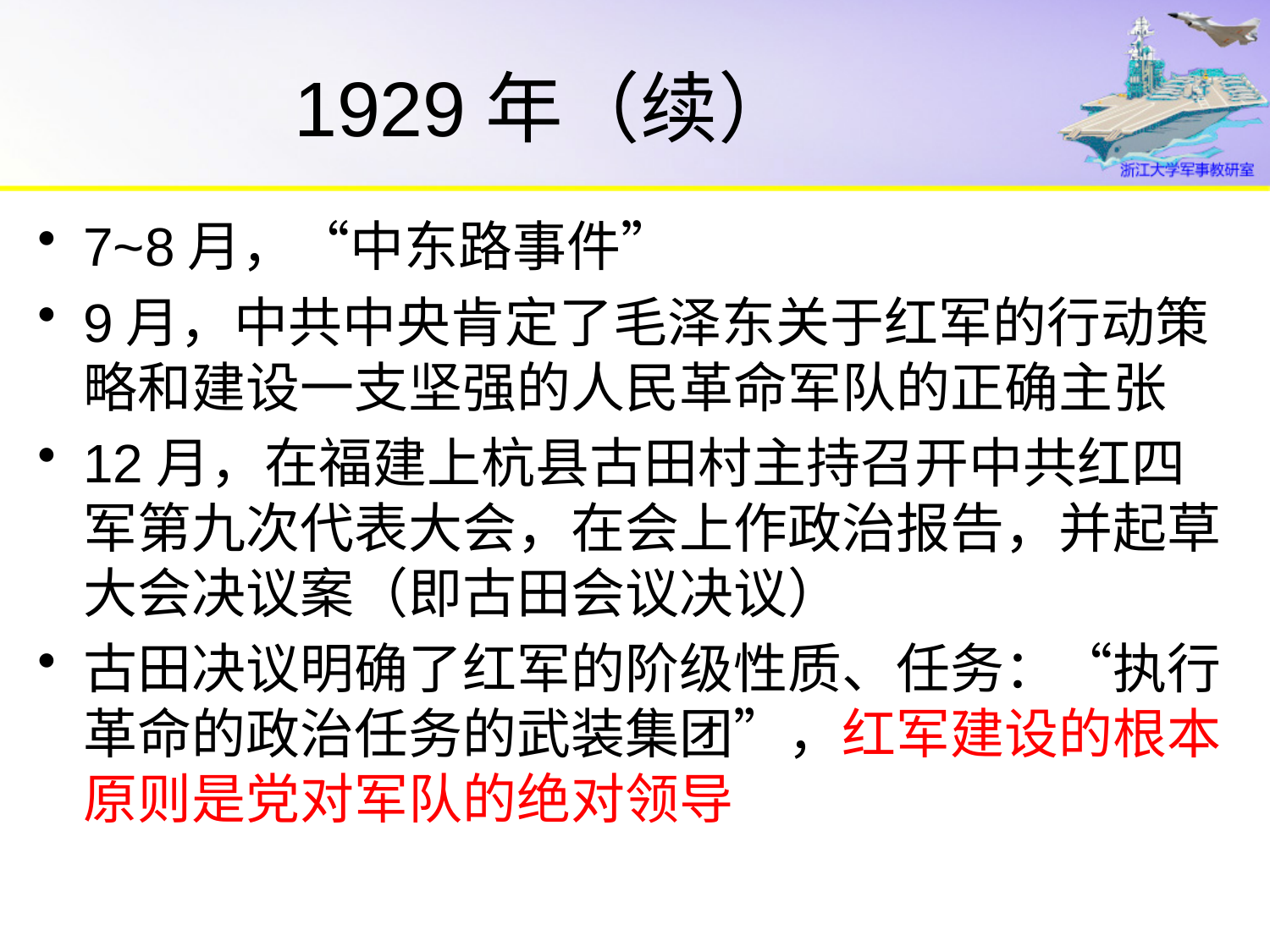

# 1929年（续）
7~8月，“中东路事件”
9月，中共中央肯定了毛泽东关于红军的行动策略和建设一支坚强的人民革命军队的正确主张
12月，在福建上杭县古田村主持召开中共红四军第九次代表大会，在会上作政治报告，并起草大会决议案（即古田会议决议）
古田决议明确了红军的阶级性质、任务：“执行革命的政治任务的武装集团”，红军建设的根本原则是党对军队的绝对领导